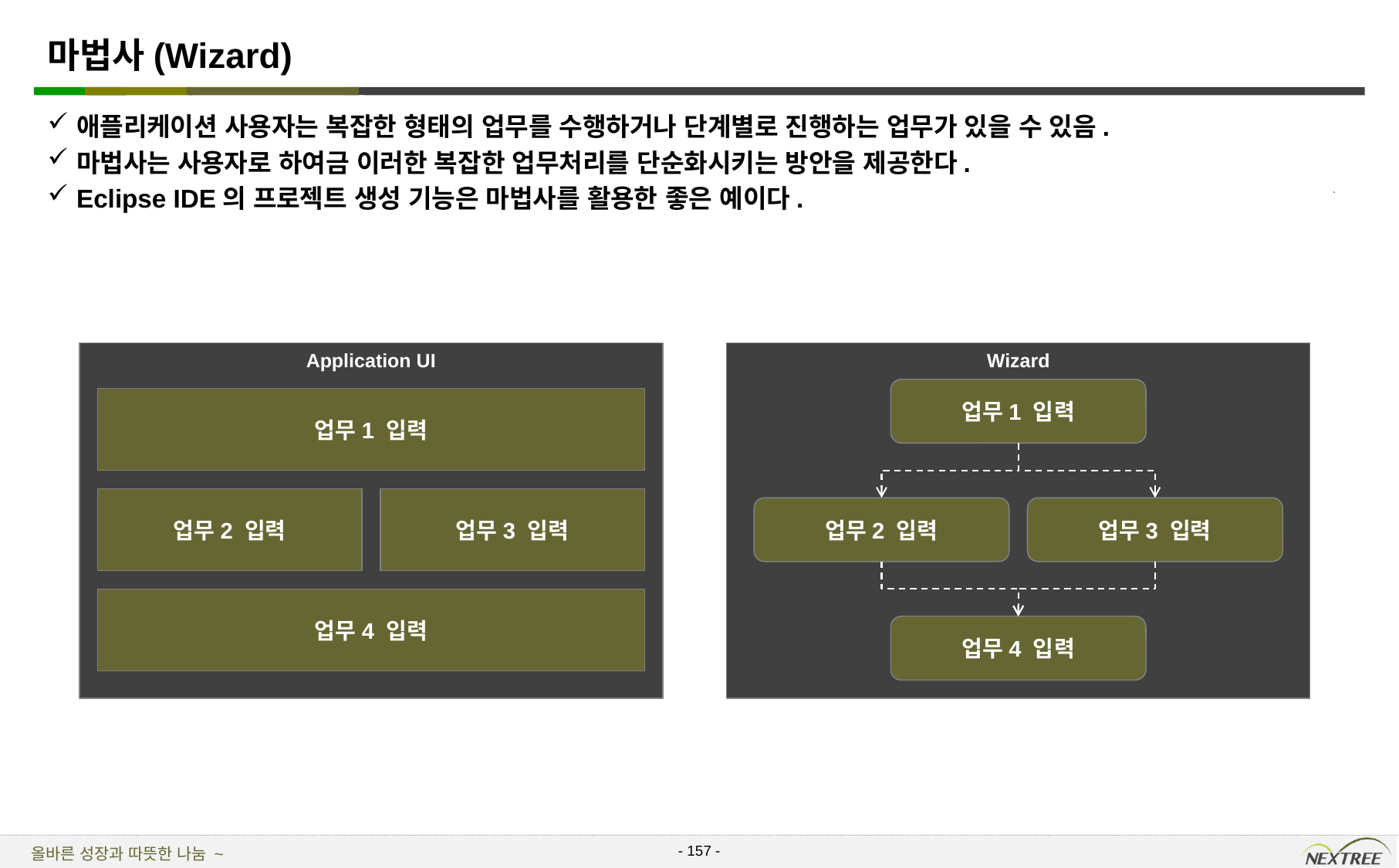

# 마법사(Wizard)
애플리케이션 사용자는 복잡한 형태의 업무를 수행하거나 단계별로 진행하는 업무가 있을 수 있음.
마법사는 사용자로 하여금 이러한 복잡한 업무처리를 단순화시키는 방안을 제공한다.
Eclipse IDE의 프로젝트 생성 기능은 마법사를 활용한 좋은 예이다.
Application UI
Wizard
업무1 입력
업무1 입력
업무3 입력
업무2 입력
업무2 입력
업무3 입력
업무4 입력
업무4 입력